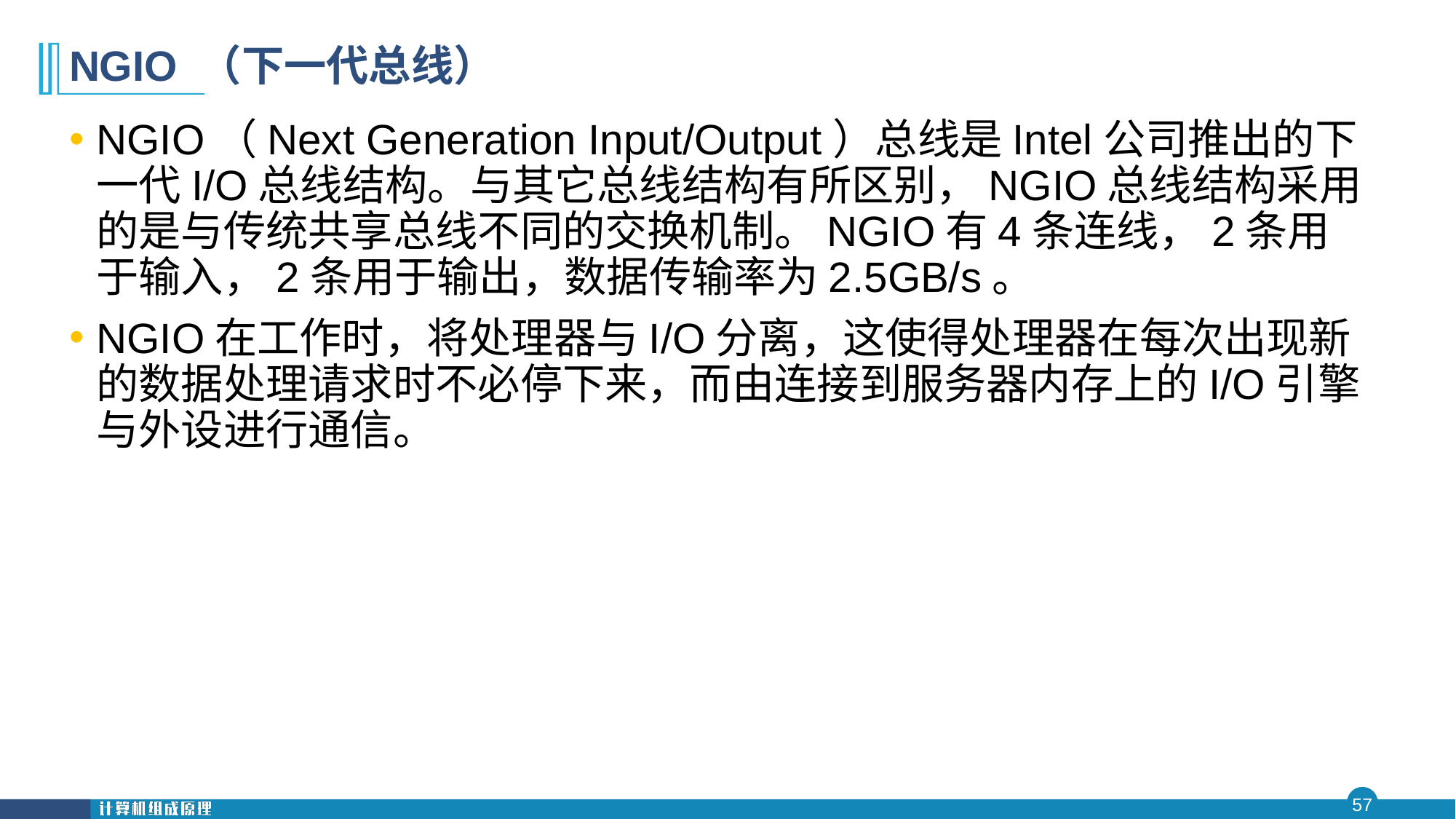

# NGIO （下一代总线）
NGIO（Next Generation Input/Output）总线是Intel公司推出的下一代I/O总线结构。与其它总线结构有所区别，NGIO总线结构采用的是与传统共享总线不同的交换机制。NGIO有4条连线，2条用于输入，2条用于输出，数据传输率为2.5GB/s。
NGIO在工作时，将处理器与I/O分离，这使得处理器在每次出现新的数据处理请求时不必停下来，而由连接到服务器内存上的I/O引擎与外设进行通信。